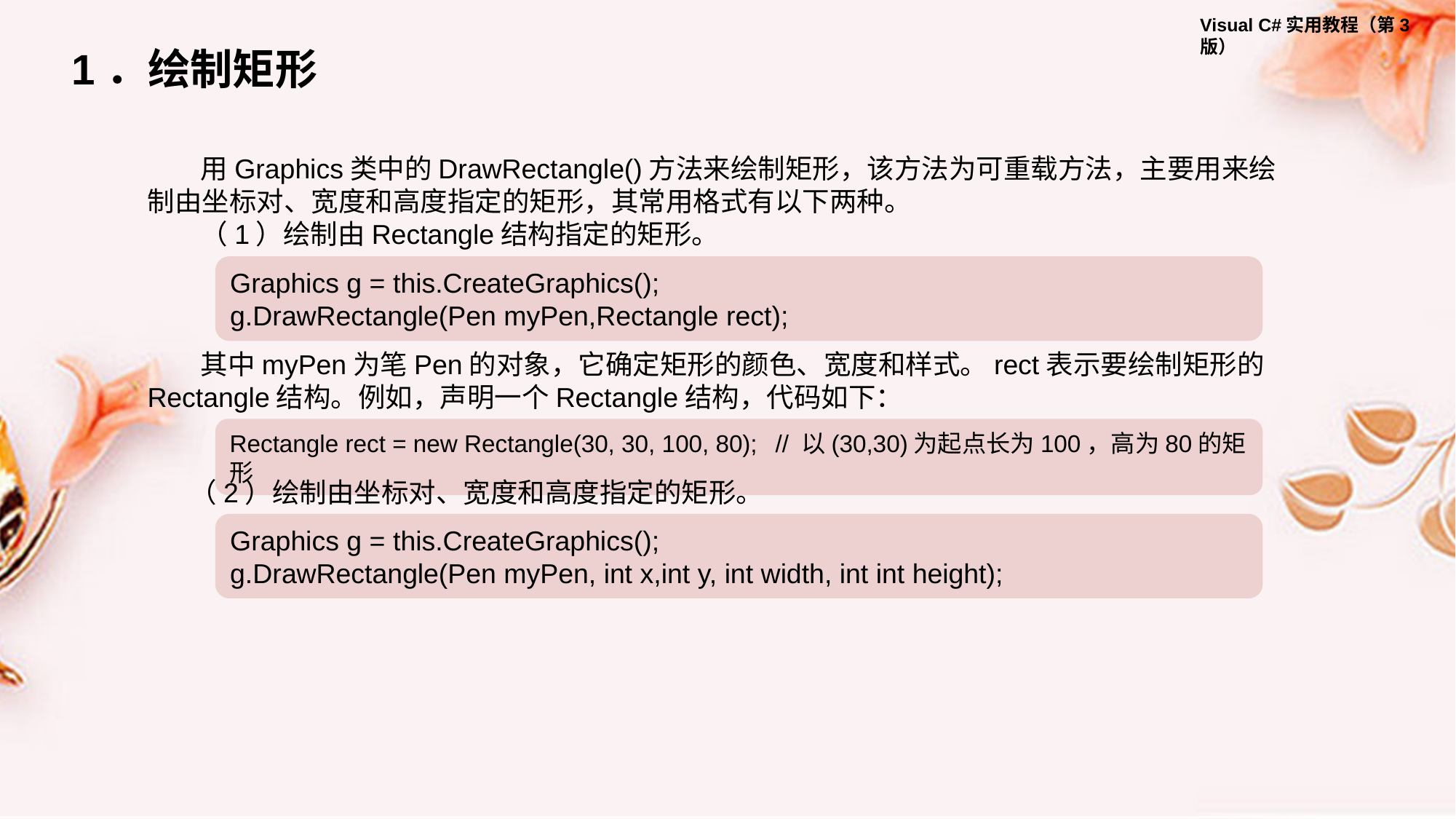

1．绘制矩形
用Graphics类中的DrawRectangle()方法来绘制矩形，该方法为可重载方法，主要用来绘制由坐标对、宽度和高度指定的矩形，其常用格式有以下两种。
（1）绘制由Rectangle结构指定的矩形。
Graphics g = this.CreateGraphics();
g.DrawRectangle(Pen myPen,Rectangle rect);
其中myPen为笔Pen的对象，它确定矩形的颜色、宽度和样式。rect表示要绘制矩形的Rectangle结构。例如，声明一个Rectangle结构，代码如下：
Rectangle rect = new Rectangle(30, 30, 100, 80);	// 以(30,30)为起点长为100，高为80的矩形
（2）绘制由坐标对、宽度和高度指定的矩形。
Graphics g = this.CreateGraphics();
g.DrawRectangle(Pen myPen, int x,int y, int width, int int height);